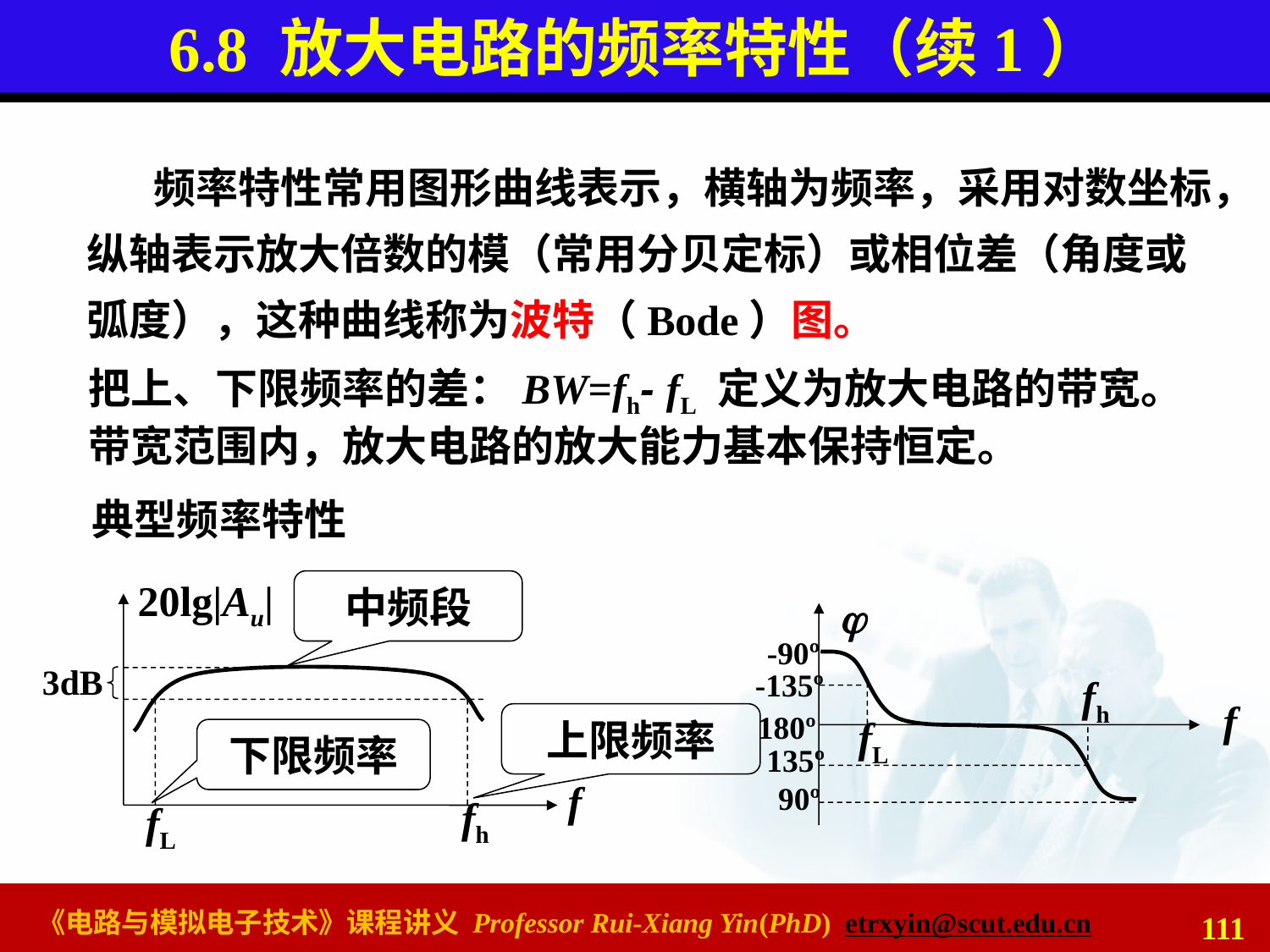

# 6.8 放大电路的频率特性（续1）
频率特性常用图形曲线表示，横轴为频率，采用对数坐标，纵轴表示放大倍数的模（常用分贝定标）或相位差（角度或弧度），这种曲线称为波特（Bode）图。
把上、下限频率的差：BW=fh- fL 定义为放大电路的带宽。
带宽范围内，放大电路的放大能力基本保持恒定。
典型频率特性
20lg|Au|

3dB

f
fh
fL

中频段
ϕ

-90º

-135º
fh

f
180º
fL

135º

90º

上限频率
下限频率
111